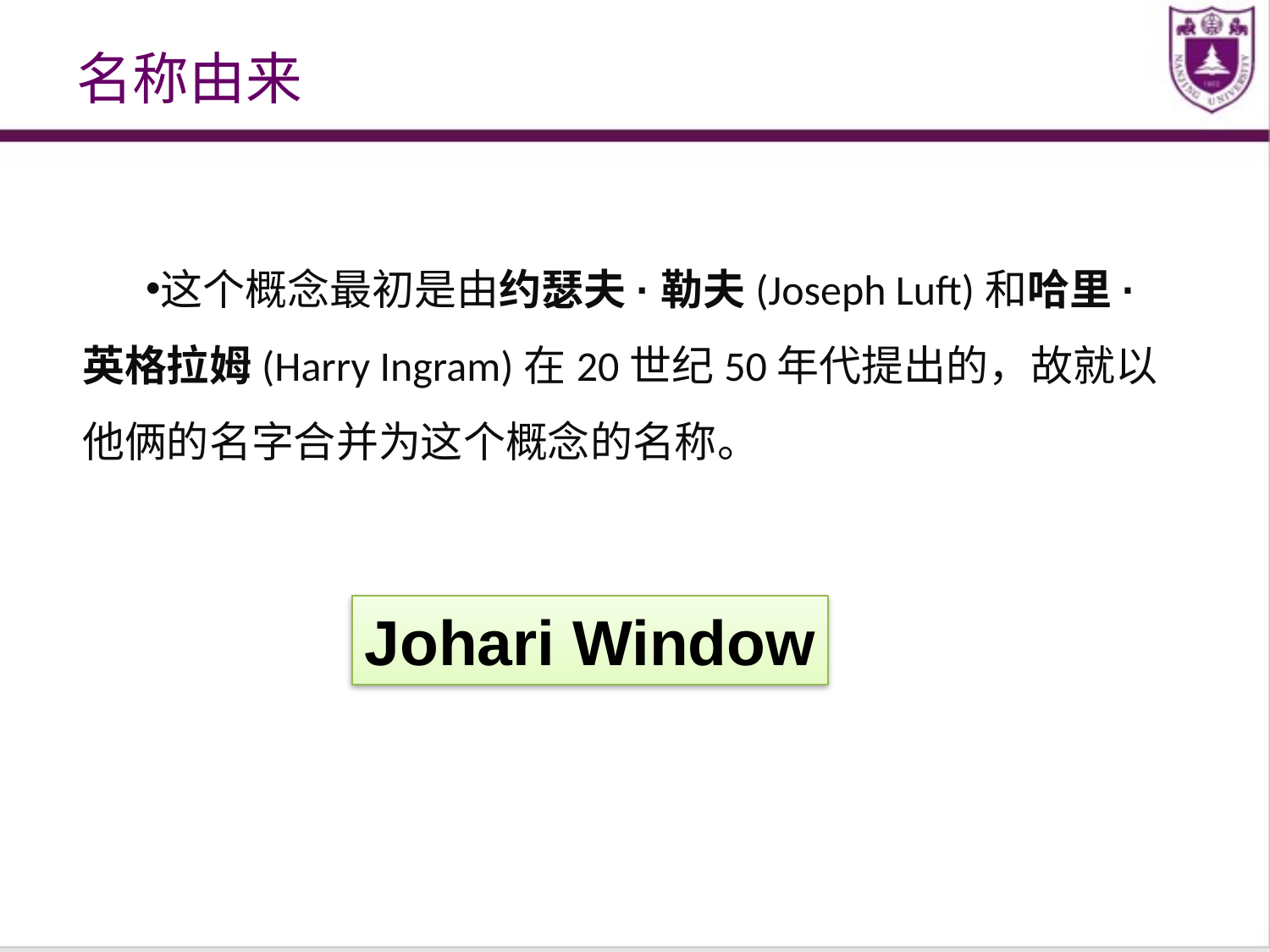

# 名称由来

这个概念最初是由约瑟夫·勒夫(Joseph Luft)和哈里·英格拉姆(Harry Ingram)在20世纪50年代提出的，故就以他俩的名字合并为这个概念的名称。

Johari Window